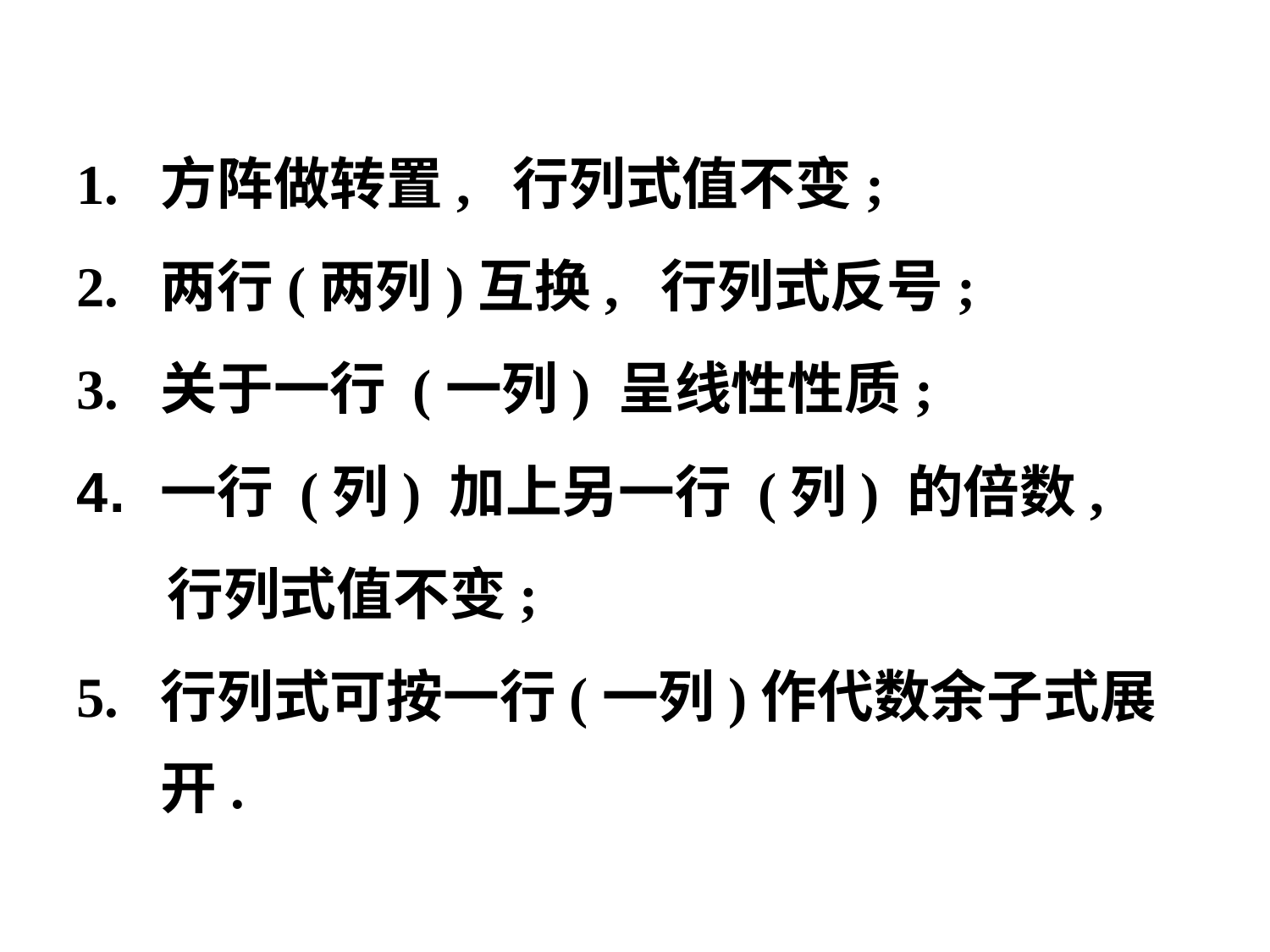

# 行列式具有以下性质:
1.  方阵做转置,  行列式值不变;
2.  两行(两列)互换,  行列式反号;
3.  关于一行 (一列) 呈线性性质;
一行 (列) 加上另一行 (列) 的倍数,
      行列式值不变;
5.  行列式可按一行(一列)作代数余子式展开.